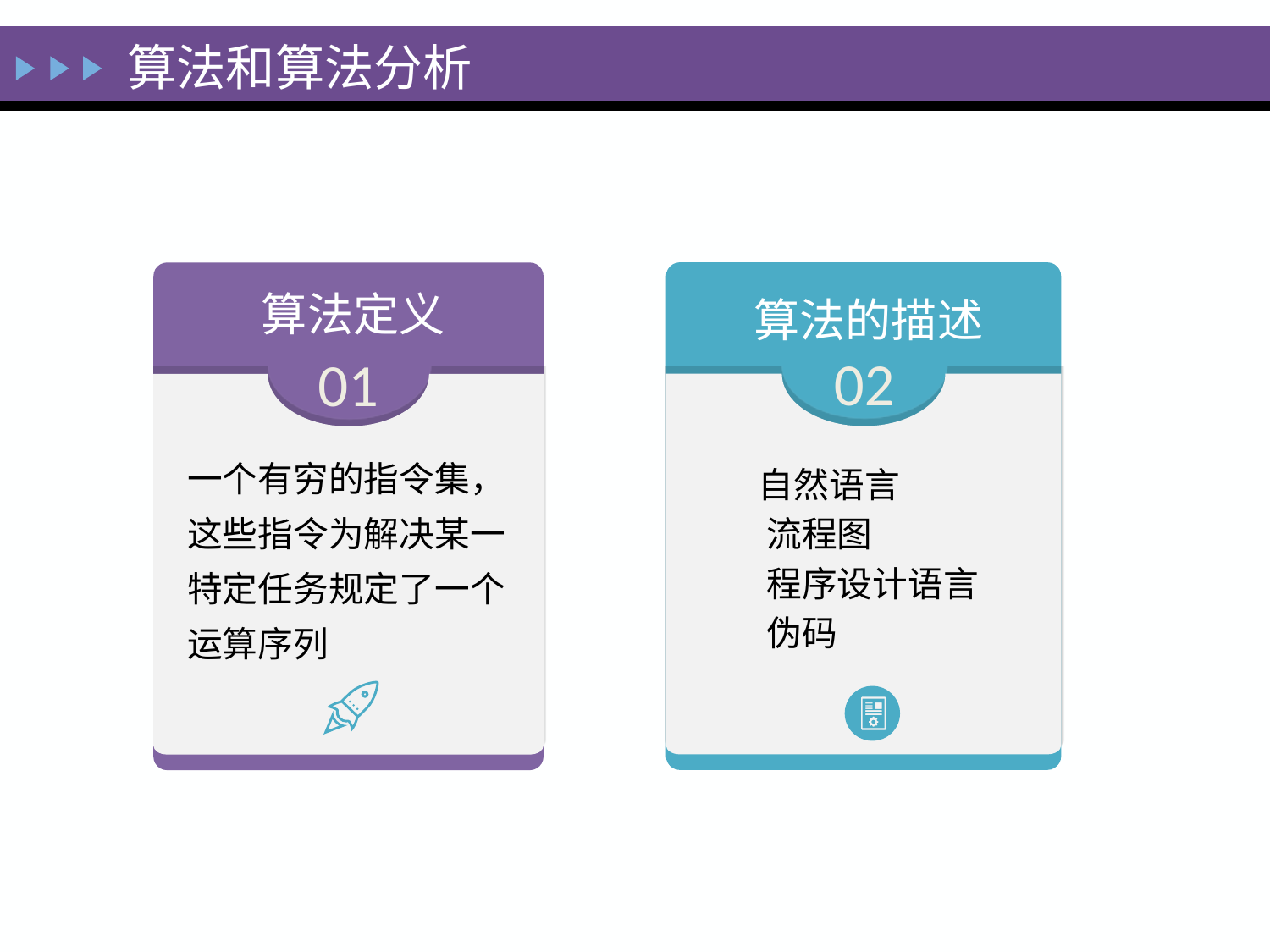

算法和算法分析
算法定义

02

01

算法的描述
一个有穷的指令集，这些指令为解决某一特定任务规定了一个运算序列
      自然语言
流程图
程序设计语言
伪码